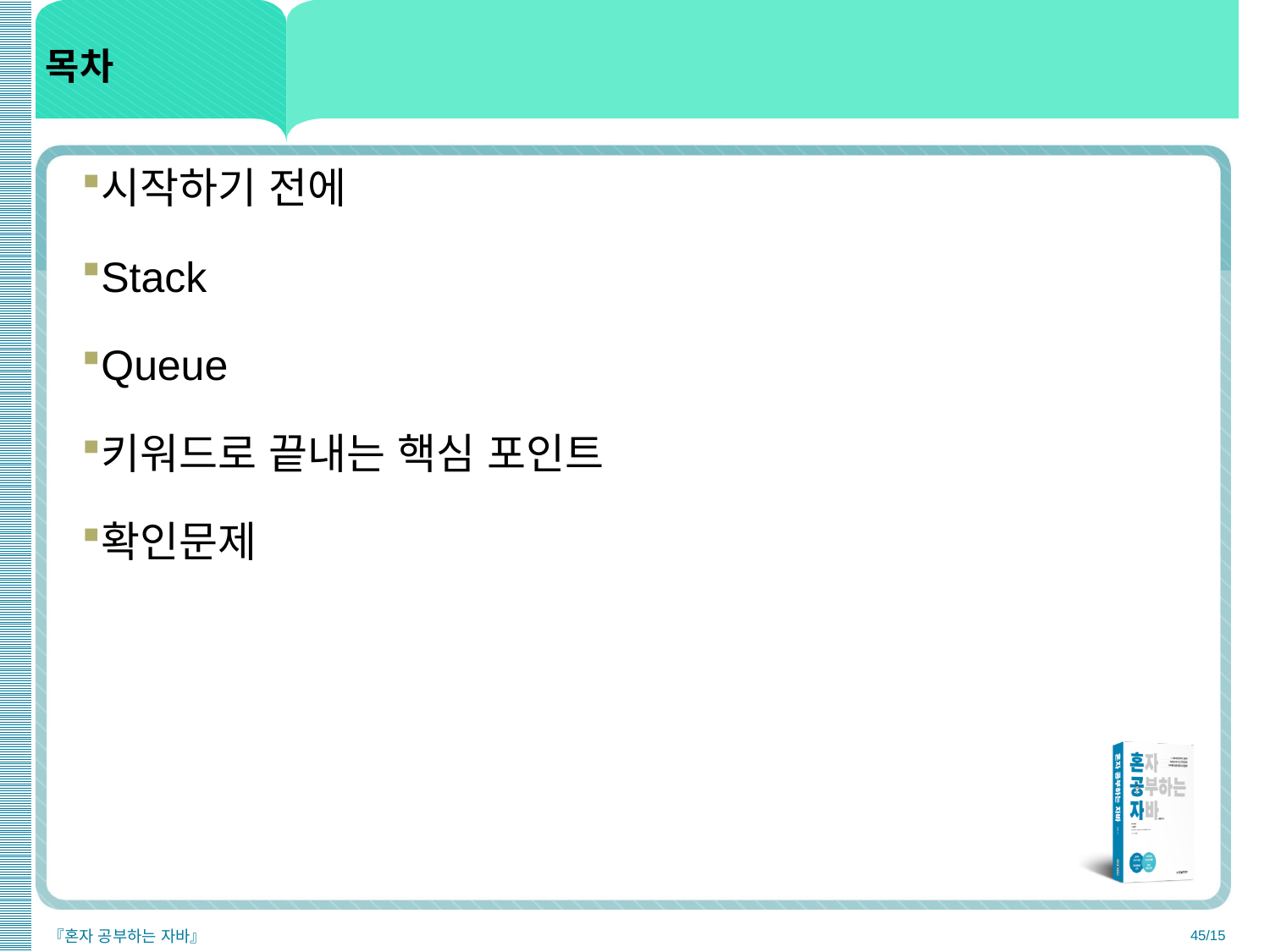

# 목차
시작하기 전에
Stack
Queue
키워드로 끝내는 핵심 포인트
확인문제